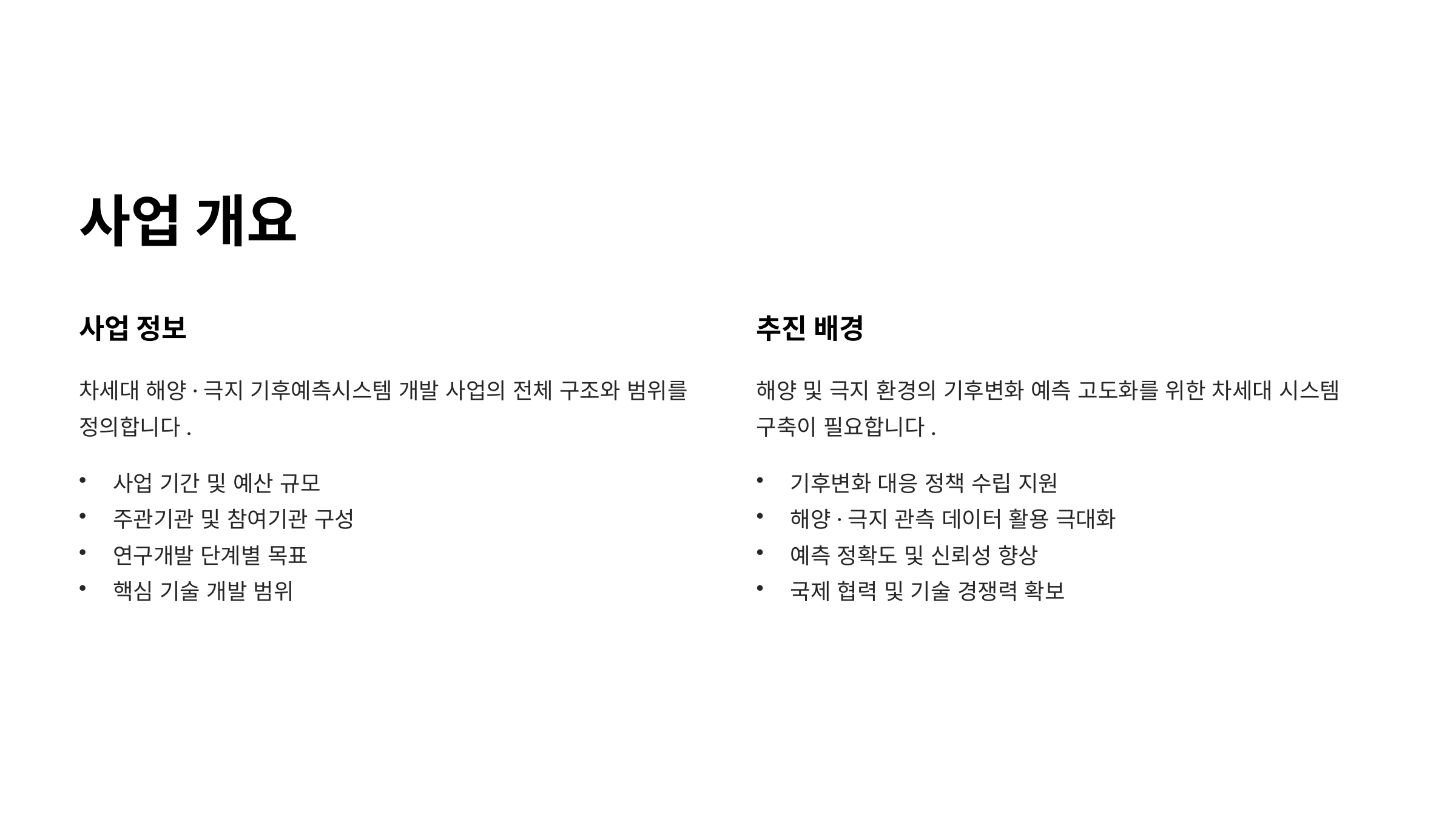

사업 개요
사업 정보
추진 배경
차세대 해양·극지 기후예측시스템 개발 사업의 전체 구조와 범위를 정의합니다.
해양 및 극지 환경의 기후변화 예측 고도화를 위한 차세대 시스템 구축이 필요합니다.
사업 기간 및 예산 규모
주관기관 및 참여기관 구성
연구개발 단계별 목표
핵심 기술 개발 범위
기후변화 대응 정책 수립 지원
해양·극지 관측 데이터 활용 극대화
예측 정확도 및 신뢰성 향상
국제 협력 및 기술 경쟁력 확보